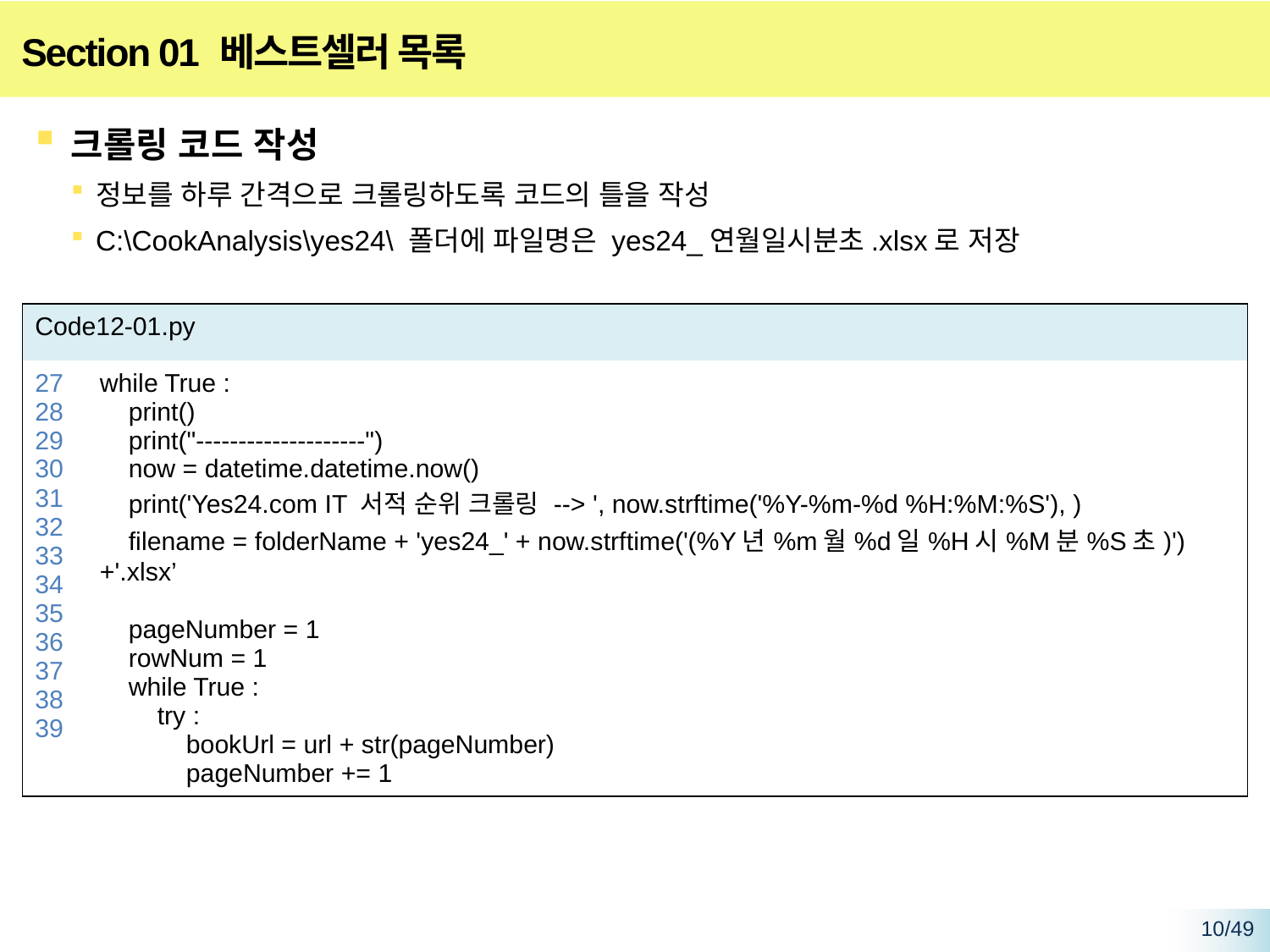

# Section 01 베스트셀러 목록
크롤링 코드 작성
정보를 하루 간격으로 크롤링하도록 코드의 틀을 작성
C:\CookAnalysis\yes24\ 폴더에 파일명은 yes24_연월일시분초.xlsx로 저장
| Code12-01.py |  |
| --- | --- |
| 27 28 29 30 31 32 33 34 35 36 37 38 39 | while True : print() print("--------------------") now = datetime.datetime.now() print('Yes24.com IT 서적 순위 크롤링 --> ', now.strftime('%Y-%m-%d %H:%M:%S'), ) filename = folderName + 'yes24\_' + now.strftime('(%Y년%m월%d일%H시%M분%S초)')+'.xlsx’ pageNumber = 1 rowNum = 1 while True : try : bookUrl = url + str(pageNumber) pageNumber += 1 |